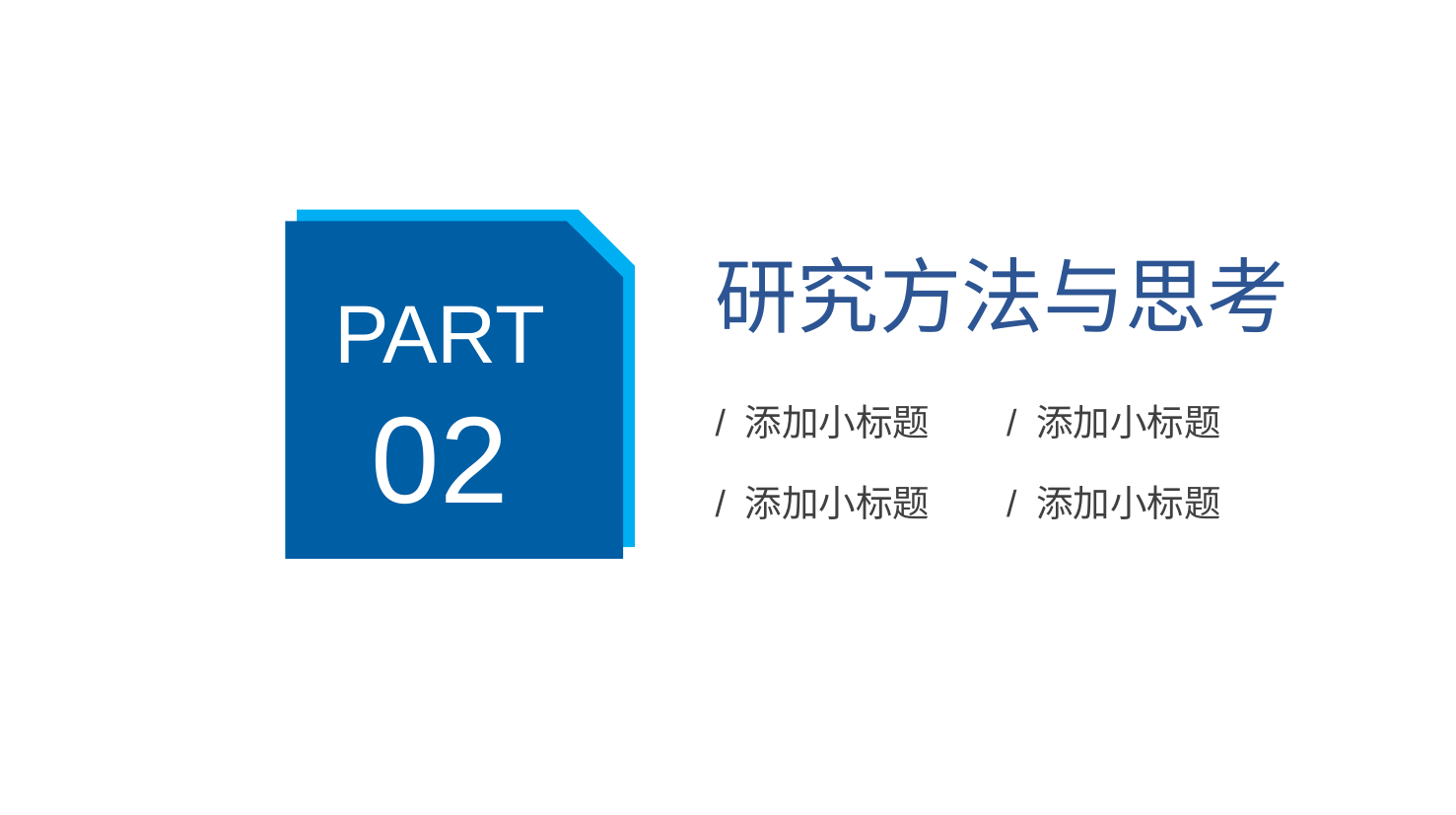

PART
02
研究方法与思考
/ 添加小标题
/ 添加小标题
/ 添加小标题
/ 添加小标题